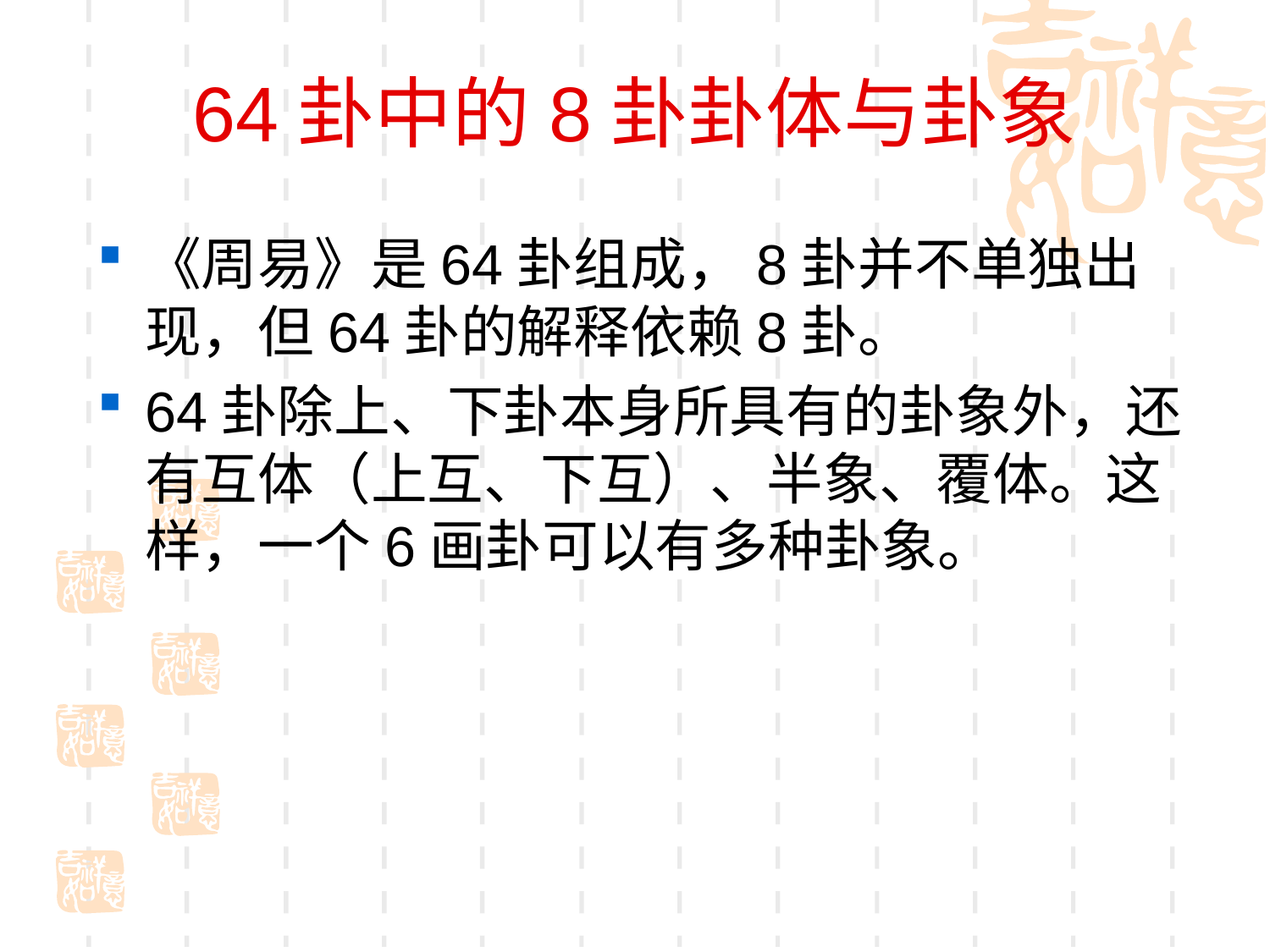

# 64卦中的8卦卦体与卦象
《周易》是64卦组成，8卦并不单独出现，但64卦的解释依赖8卦。
64卦除上、下卦本身所具有的卦象外，还有互体（上互、下互）、半象、覆体。这样，一个6画卦可以有多种卦象。